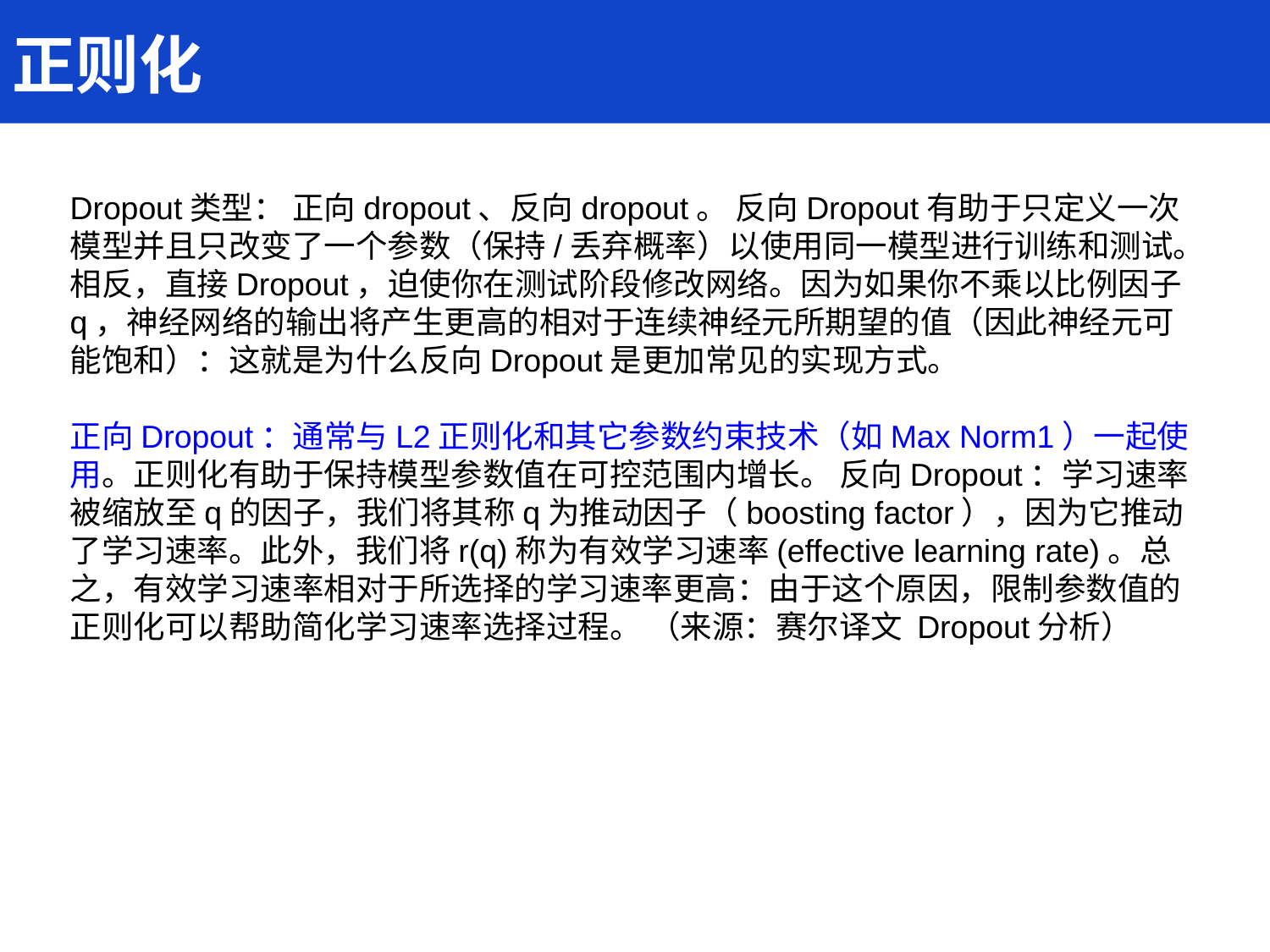

正则化
Dropout类型： 正向dropout、反向dropout。 反向Dropout有助于只定义一次模型并且只改变了一个参数（保持/丢弃概率）以使用同一模型进行训练和测试。相反，直接Dropout，迫使你在测试阶段修改网络。因为如果你不乘以比例因子q，神经网络的输出将产生更高的相对于连续神经元所期望的值（因此神经元可能饱和）：这就是为什么反向Dropout是更加常见的实现方式。

正向Dropout：通常与L2正则化和其它参数约束技术（如Max Norm1）一起使用。正则化有助于保持模型参数值在可控范围内增长。 反向Dropout：学习速率被缩放至q的因子，我们将其称q为推动因子（boosting factor），因为它推动了学习速率。此外，我们将r(q)称为有效学习速率(effective learning rate)。总之，有效学习速率相对于所选择的学习速率更高：由于这个原因，限制参数值的正则化可以帮助简化学习速率选择过程。 （来源：赛尔译文 Dropout分析）